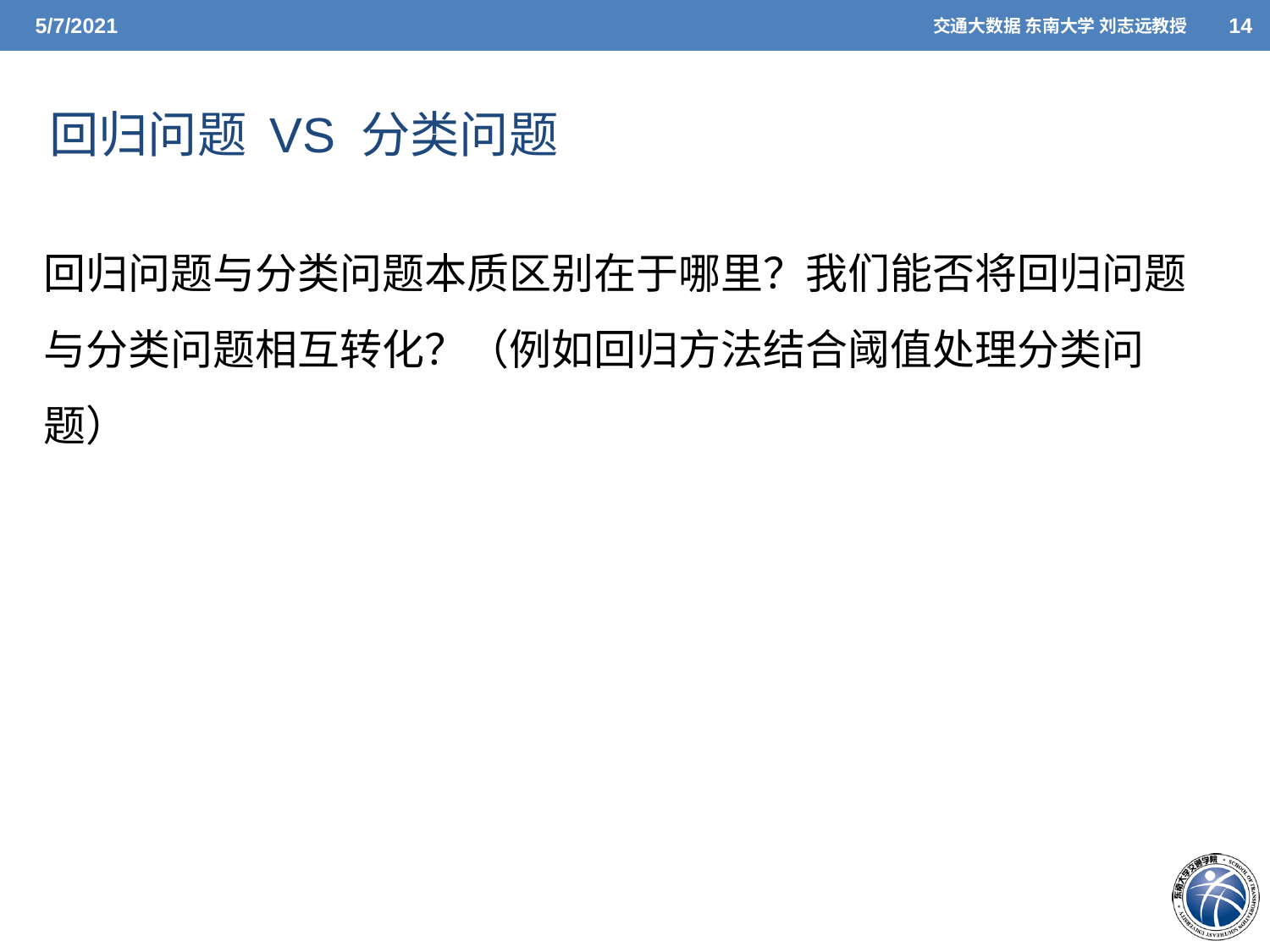

5/7/2021
交通大数据 东南大学 刘志远教授
14
回归问题 VS 分类问题
回归问题与分类问题本质区别在于哪里？我们能否将回归问题与分类问题相互转化？（例如回归方法结合阈值处理分类问题）